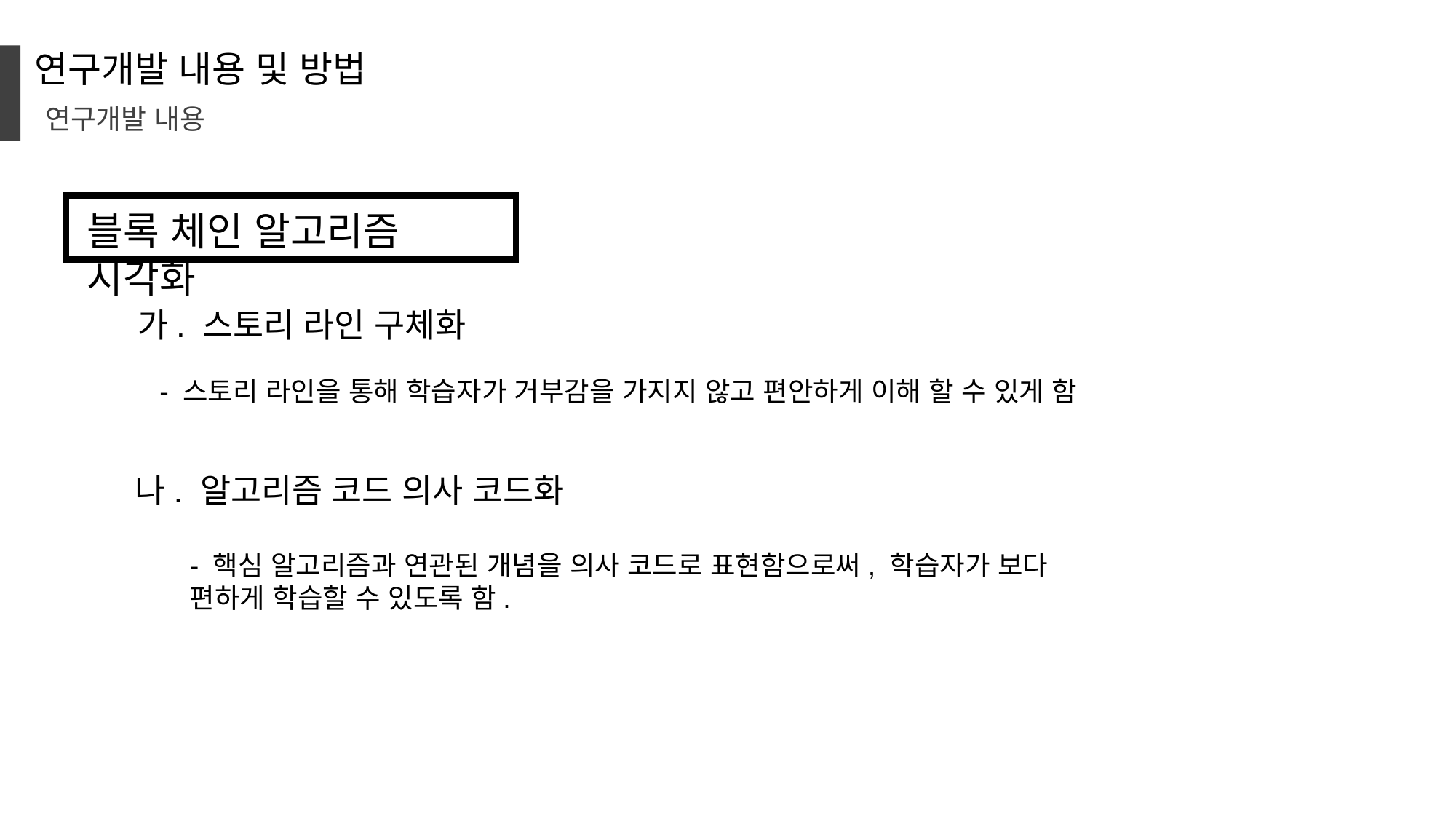

연구개발 내용 및 방법

연구개발 내용

블록 체인 알고리즘 시각화
가. 스토리 라인 구체화
- 스토리 라인을 통해 학습자가 거부감을 가지지 않고 편안하게 이해 할 수 있게 함
나. 알고리즘 코드 의사 코드화
- 핵심 알고리즘과 연관된 개념을 의사 코드로 표현함으로써, 학습자가 보다 편하게 학습할 수 있도록 함.